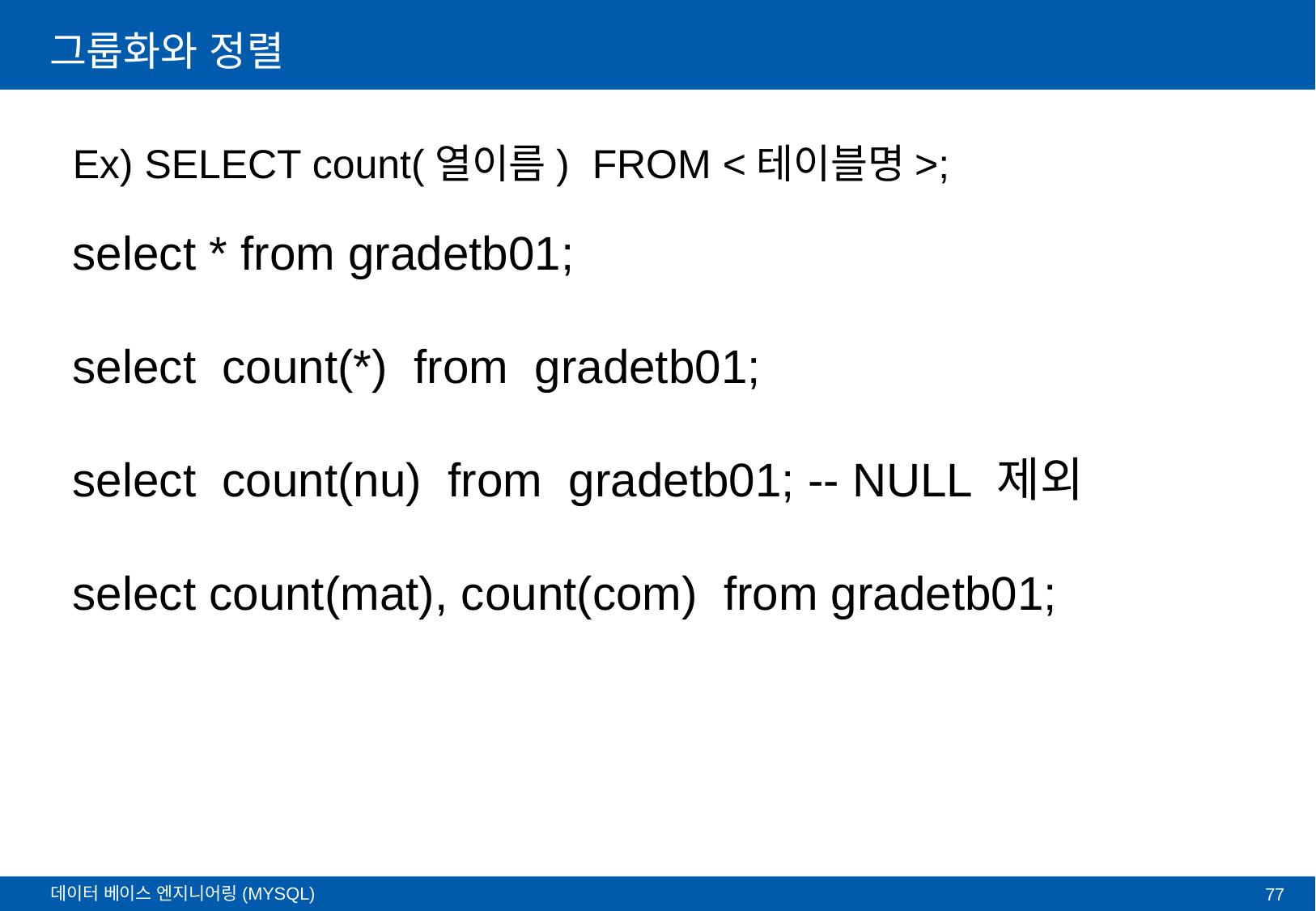

# 그룹화와 정렬

Ex) SELECT count(열이름)  FROM <테이블명>;

select * from gradetb01;

select  count(*)  from  gradetb01;

select  count(nu)  from  gradetb01; -- NULL 제외

select count(mat), count(com)  from gradetb01;

77